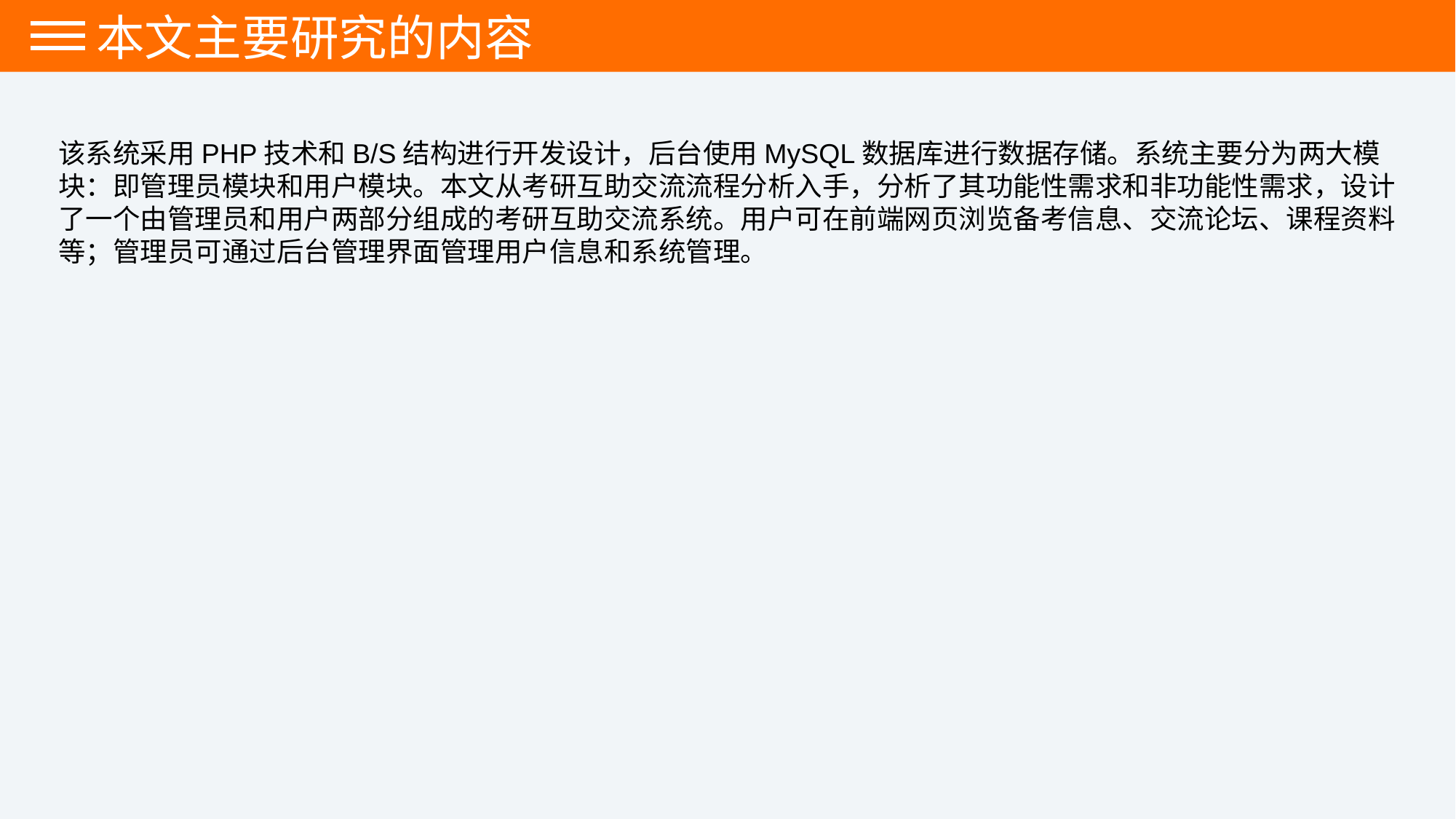

本文主要研究的内容
该系统采用PHP技术和B/S结构进行开发设计，后台使用MySQL数据库进行数据存储。系统主要分为两大模块：即管理员模块和用户模块。本文从考研互助交流流程分析入手，分析了其功能性需求和非功能性需求，设计了一个由管理员和用户两部分组成的考研互助交流系统。用户可在前端网页浏览备考信息、交流论坛、课程资料等；管理员可通过后台管理界面管理用户信息和系统管理。